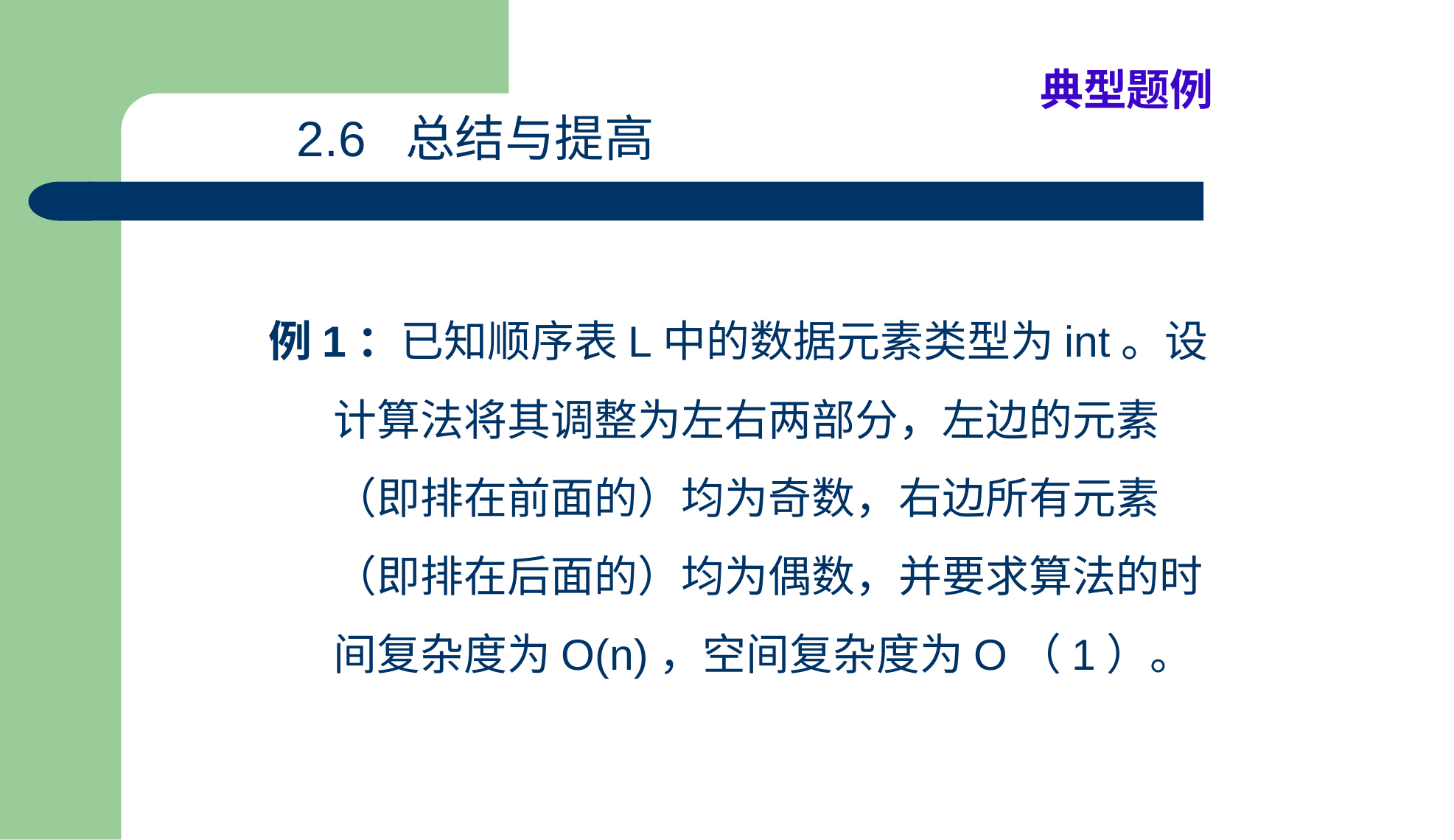

典型题例
2.6  总结与提高
例1：已知顺序表L中的数据元素类型为int。设计算法将其调整为左右两部分，左边的元素（即排在前面的）均为奇数，右边所有元素（即排在后面的）均为偶数，并要求算法的时间复杂度为O(n)，空间复杂度为O（1）。